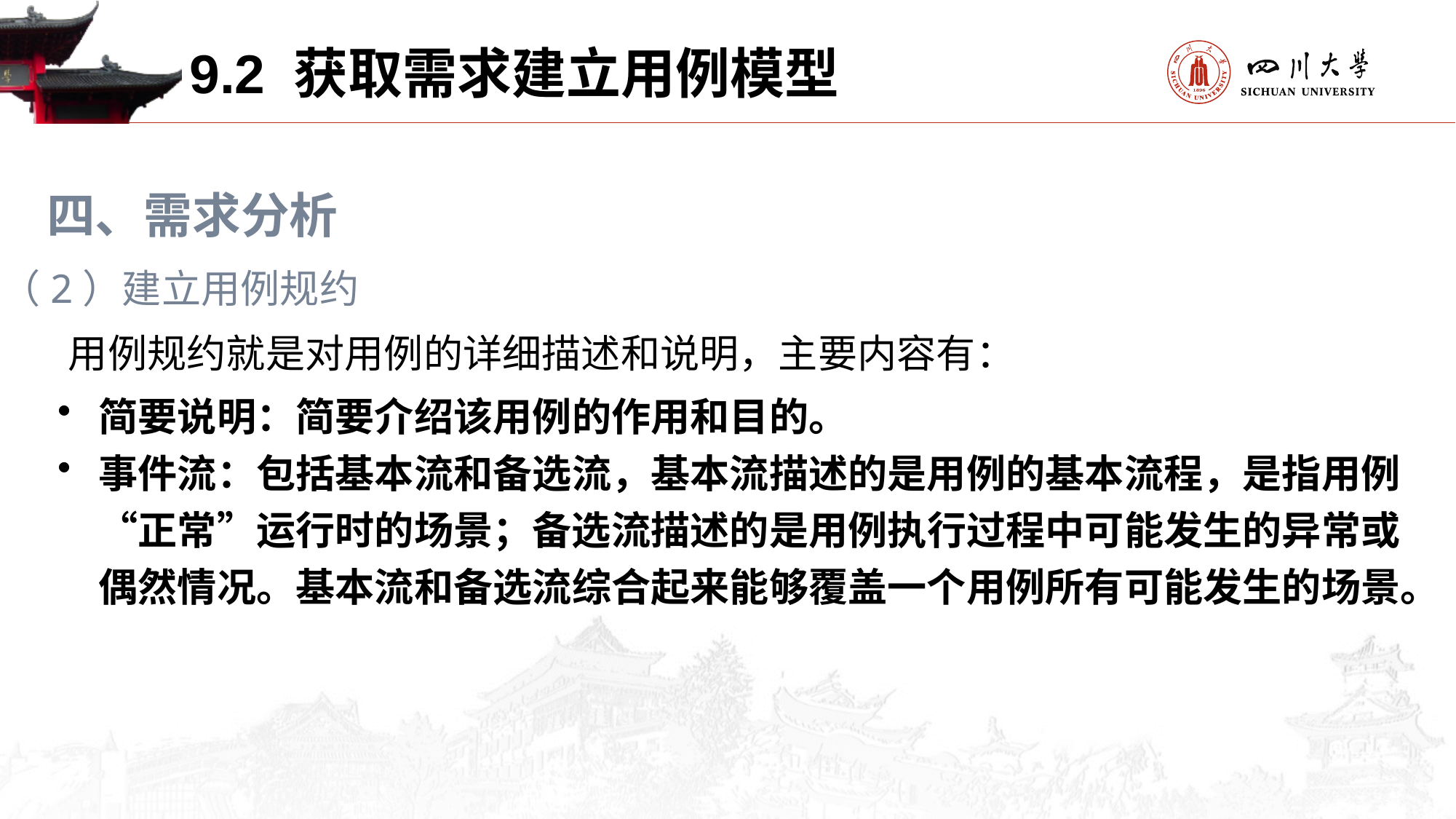

9.2 获取需求建立用例模型

四、需求分析
（2）建立用例规约
用例规约就是对用例的详细描述和说明，主要内容有：
简要说明：简要介绍该用例的作用和目的。
事件流：包括基本流和备选流，基本流描述的是用例的基本流程，是指用例“正常”运行时的场景；备选流描述的是用例执行过程中可能发生的异常或偶然情况。基本流和备选流综合起来能够覆盖一个用例所有可能发生的场景。